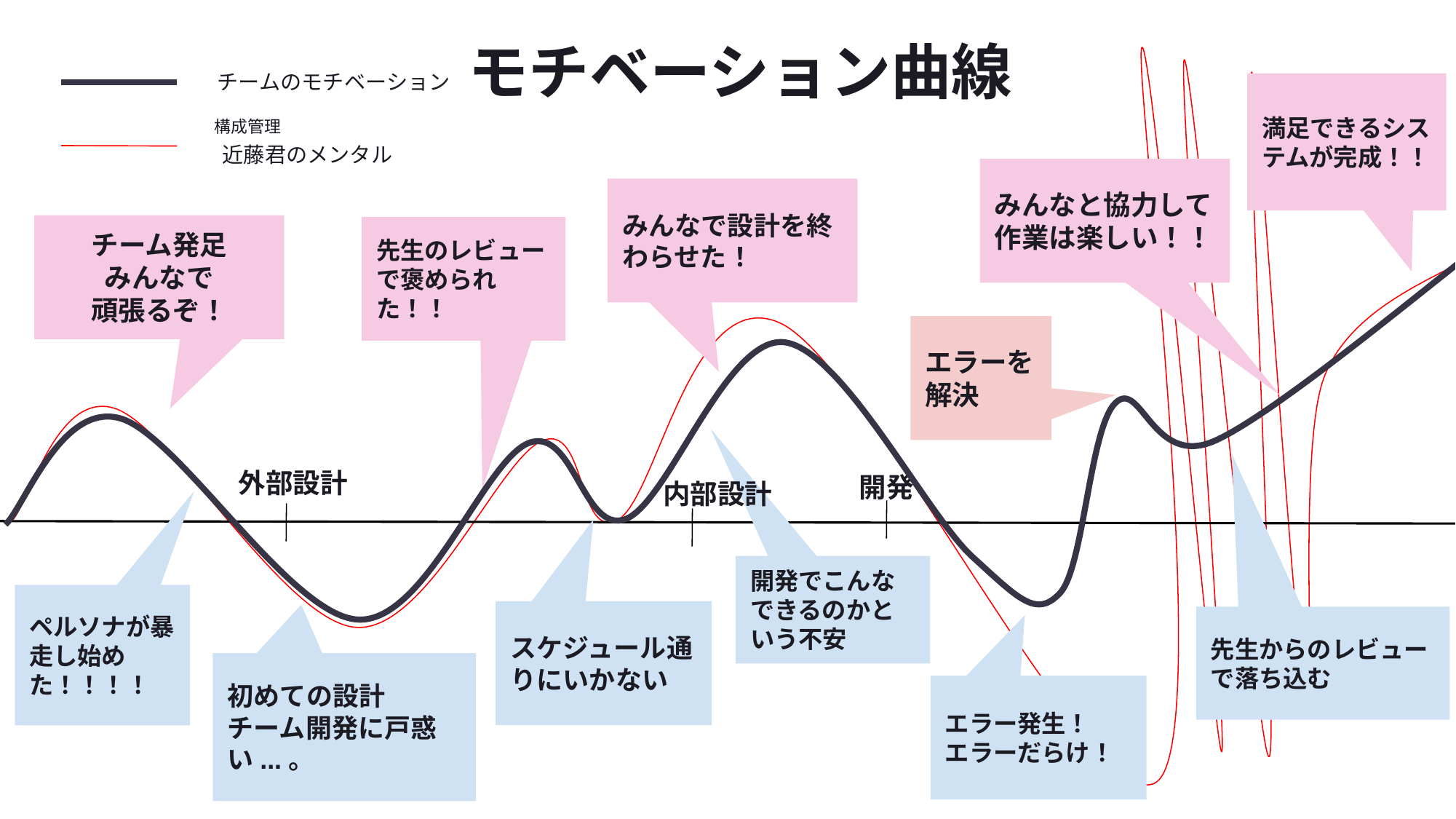

モチベーション曲線

チームのモチベーション
満足できるシステムが完成！！
構成管理
近藤君のメンタル
みんなと協力して
作業は楽しい！！
みんなで設計を終わらせた！
チーム発足
みんなで
頑張るぞ！
先生のレビューで褒められた！！

エラーを解決
外部設計
開発
内部設計
開発でこんなできるのかという不安
ペルソナが暴走し始めた！！！！
スケジュール通りにいかない
先生からのレビュー
で落ち込む
初めての設計
チーム開発に戸惑い...。
エラー発生！
エラーだらけ！